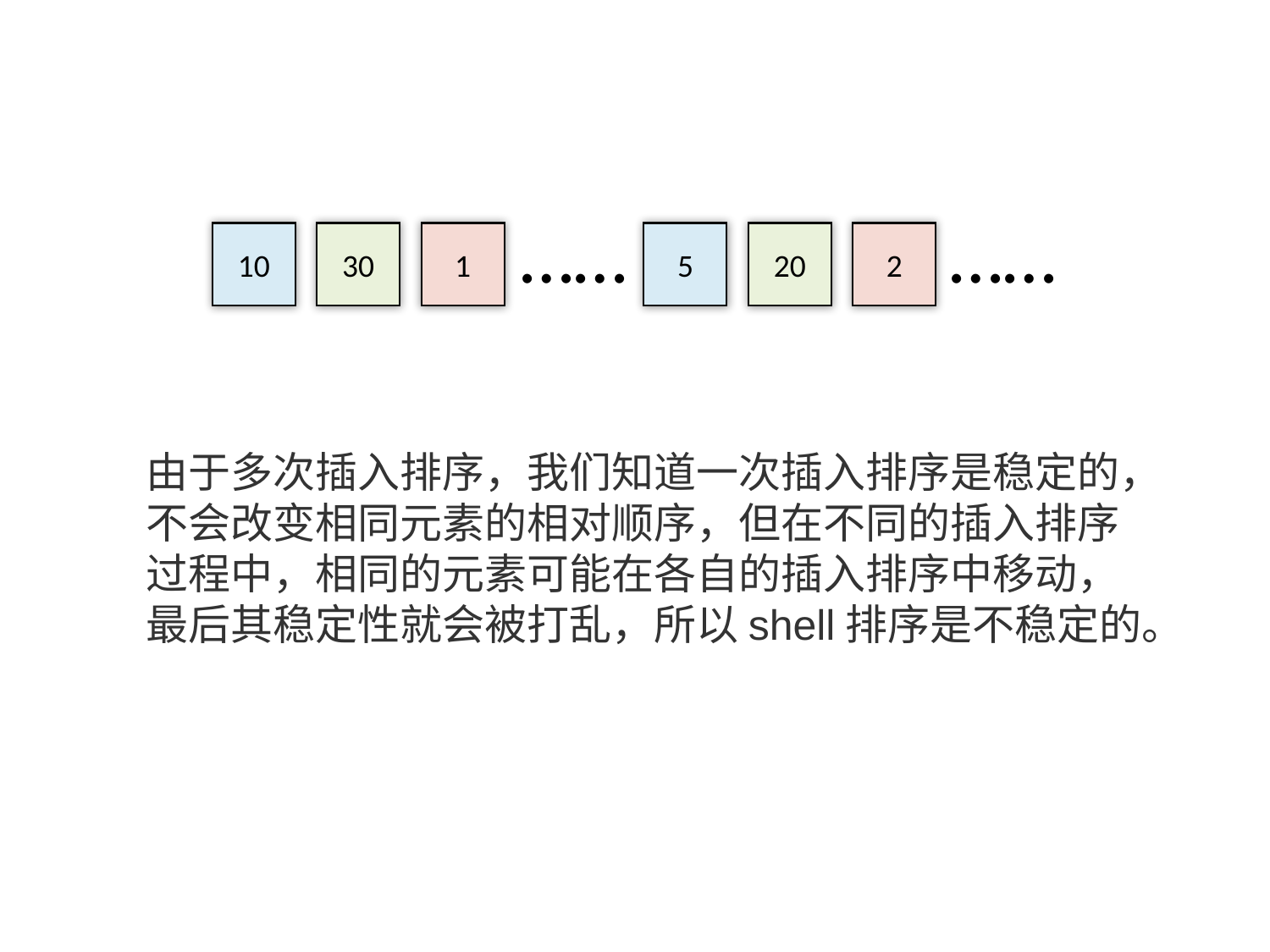

……
……
10
30
1
5
20
2
由于多次插入排序，我们知道一次插入排序是稳定的，不会改变相同元素的相对顺序，但在不同的插入排序过程中，相同的元素可能在各自的插入排序中移动，最后其稳定性就会被打乱，所以shell排序是不稳定的。